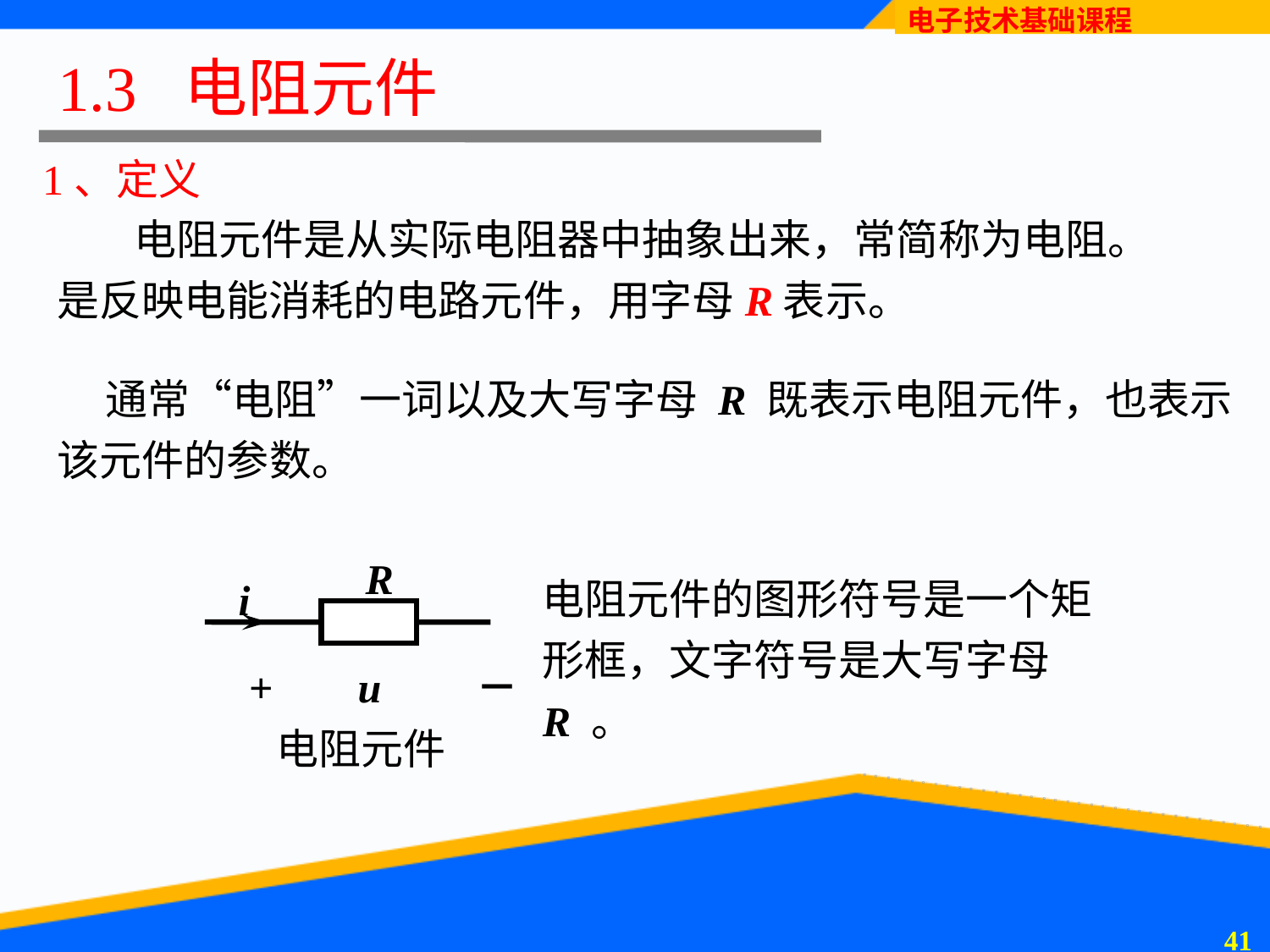

# 1.3  电阻元件
1、定义
       电阻元件是从实际电阻器中抽象出来，常简称为电阻。是反映电能消耗的电路元件，用字母R表示。
    通常“电阻”一词以及大写字母 R 既表示电阻元件，也表示该元件的参数。

R
i

+        u        －
电阻元件的图形符号是一个矩形框，文字符号是大写字母 R 。
电阻元件
41